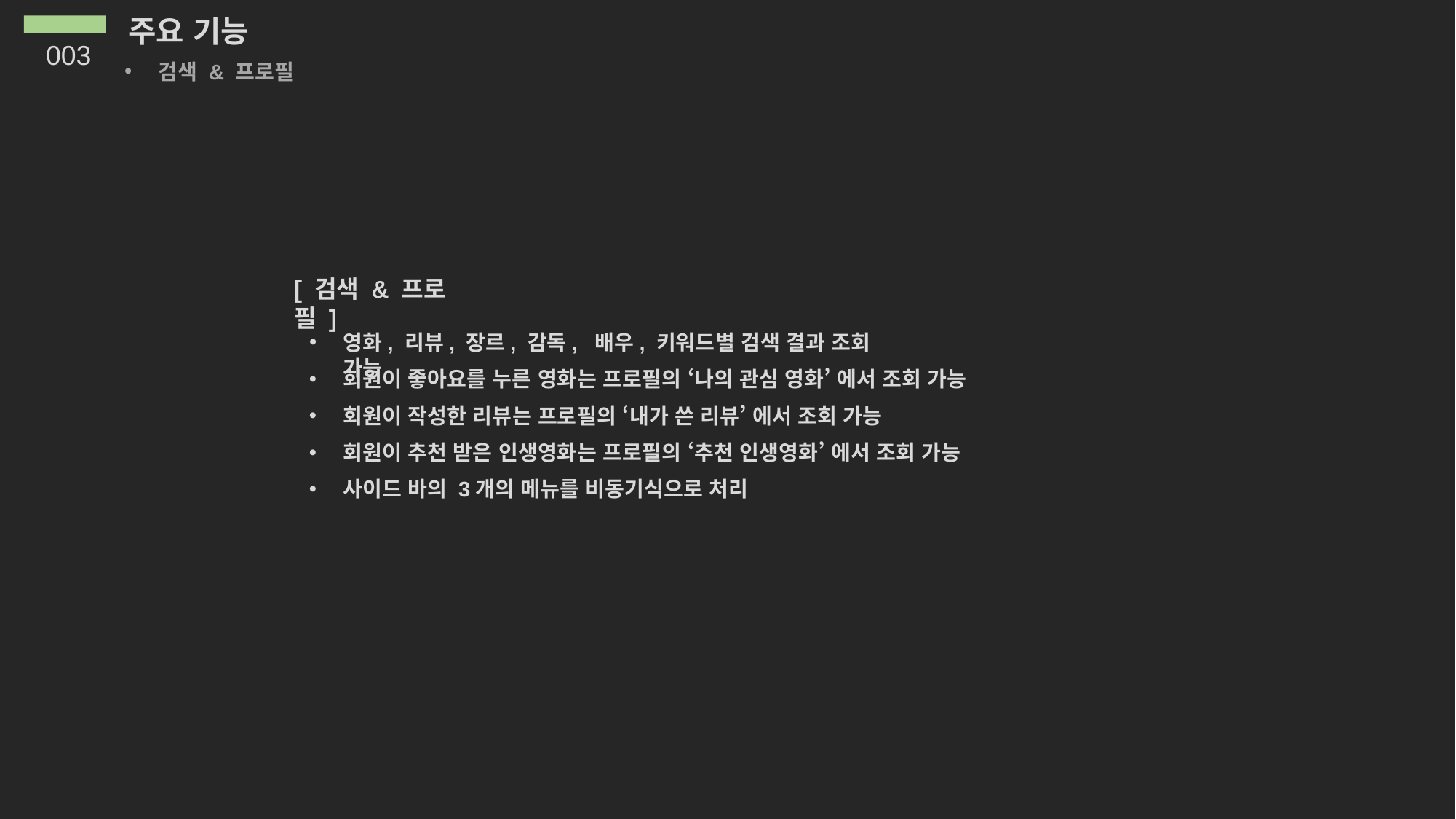

주요 기능

003
검색 & 프로필
[ 검색 & 프로필 ]
영화, 리뷰, 장르, 감독,  배우, 키워드별 검색 결과 조회 가능
회원이 좋아요를 누른 영화는 프로필의 ‘나의 관심 영화’ 에서 조회 가능
회원이 작성한 리뷰는 프로필의 ‘내가 쓴 리뷰’ 에서 조회 가능
회원이 추천 받은 인생영화는 프로필의 ‘추천 인생영화’ 에서 조회 가능
사이드 바의 3개의 메뉴를 비동기식으로 처리